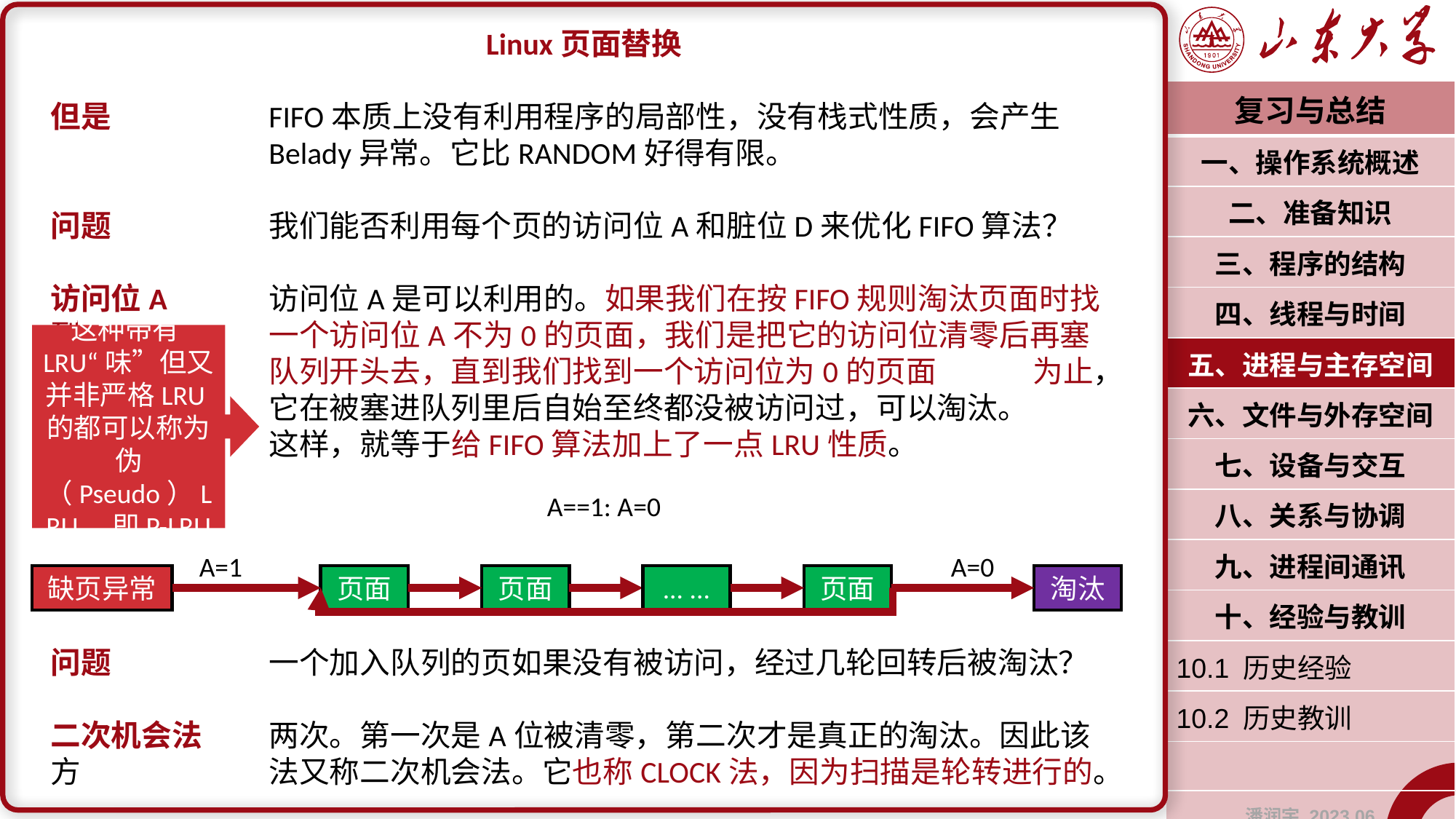

Linux页面替换

但是		FIFO本质上没有利用程序的局部性，没有栈式性质，会产生		Belady异常。它比RANDOM好得有限。

问题		我们能否利用每个页的访问位A和脏位D来优化FIFO算法？

访问位A	访问位A是可以利用的。如果我们在按FIFO规则淘汰页面时找到		一个访问位A不为0的页面，我们是把它的访问位清零后再塞到		队列开头去，直到我们找到一个访问位为0的页面	为止，这说明		它在被塞进队列里后自始至终都没被访问过，可以淘汰。
		这样，就等于给FIFO算法加上了一点LRU性质。

问题		一个加入队列的页如果没有被访问，经过几轮回转后被淘汰？

二次机会法	两次。第一次是A位被清零，第二次才是真正的淘汰。因此该方		法又称二次机会法。它也称CLOCK法，因为扫描是轮转进行的。
| 复习与总结 |
| --- |
| 一、操作系统概述 |
| 二、准备知识 |
| 三、程序的结构 |
| 四、线程与时间 |
| 五、进程与主存空间 |
| 六、文件与外存空间 |
| 七、设备与交互 |
| 八、关系与协调 |
| 九、进程间通讯 |
| 十、经验与教训 |
| 10.1 历史经验 |
| 10.2 历史教训 |
|  |
| 潘润宇 2023.06 |
这种带有LRU“味”但又并非严格LRU的都可以称为伪（Pseudo）LRU，即P-LRU

A==1: A=0
A=0
A=1
缺页异常
页面
页面
... ...
页面
淘汰